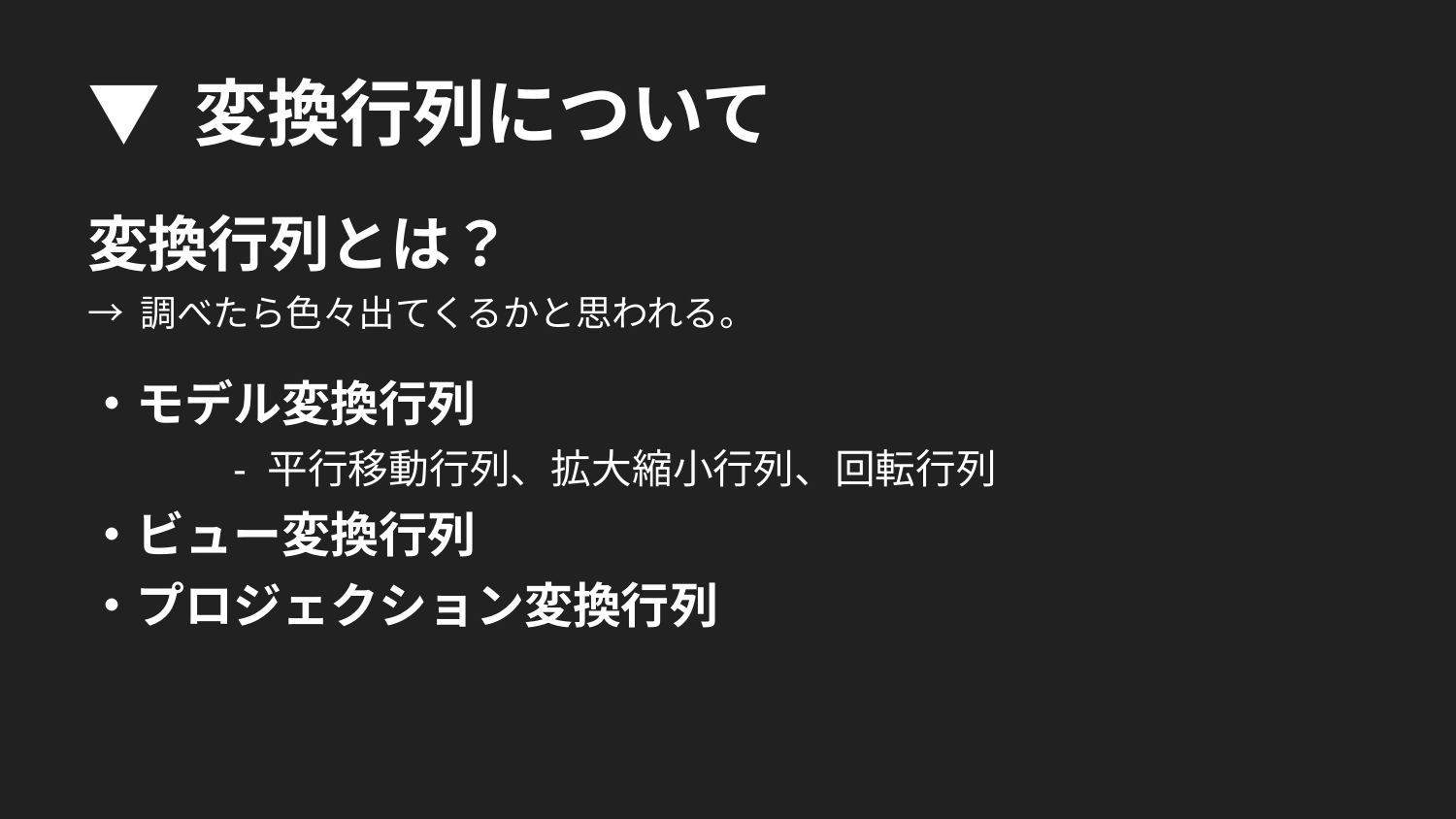

▼ 変換行列について
変換行列とは？
→ 調べたら色々出てくるかと思われる。

・モデル変換行列
	- 平行移動行列、拡大縮小行列、回転行列
・ビュー変換行列
・プロジェクション変換行列